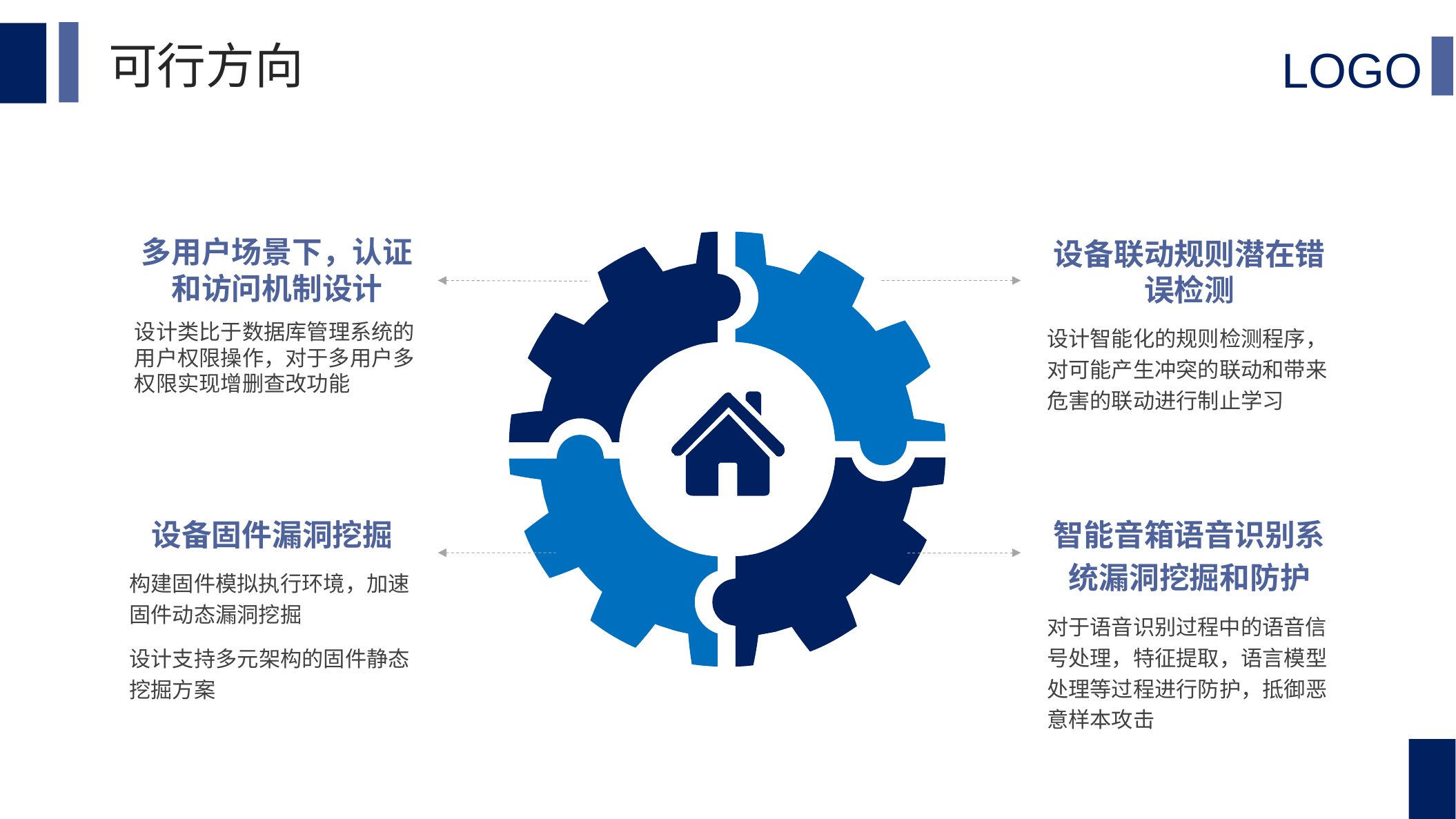

可行方向
多用户场景下，认证和访问机制设计
设计类比于数据库管理系统的用户权限操作，对于多用户多权限实现增删查改功能
设备联动规则潜在错误检测
设计智能化的规则检测程序，对可能产生冲突的联动和带来危害的联动进行制止学习

智能音箱语音识别系统漏洞挖掘和防护
对于语音识别过程中的语音信号处理，特征提取，语言模型处理等过程进行防护，抵御恶意样本攻击
设备固件漏洞挖掘
构建固件模拟执行环境，加速固件动态漏洞挖掘
设计支持多元架构的固件静态挖掘方案